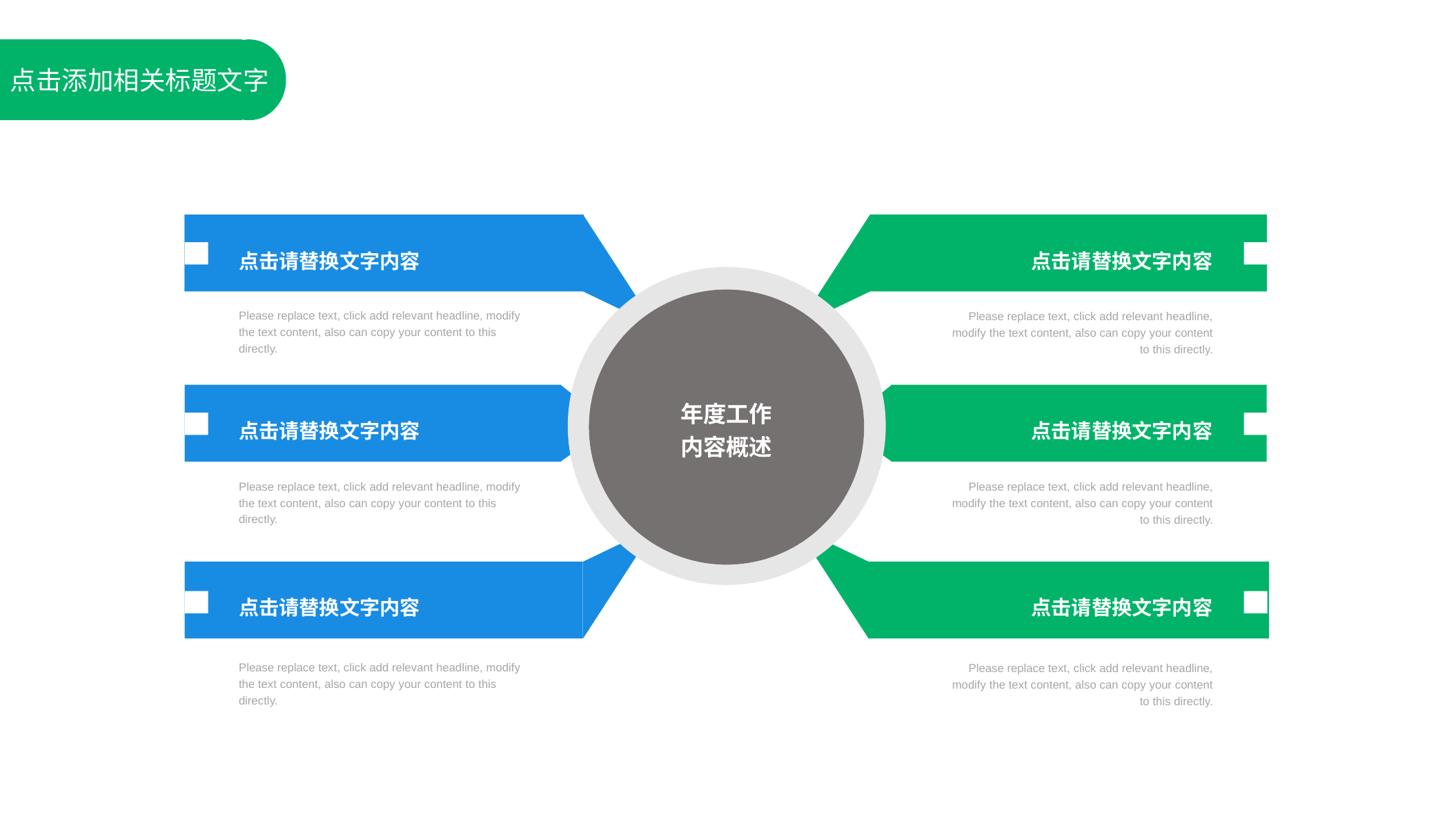

点击添加相关标题文字

点击请替换文字内容
点击请替换文字内容

年度工作
内容概述
Please replace text, click add relevant headline, modify the text content, also can copy your content to this directly.
Please replace text, click add relevant headline, modify the text content, also can copy your content to this directly.

点击请替换文字内容
点击请替换文字内容

Please replace text, click add relevant headline, modify the text content, also can copy your content to this directly.
Please replace text, click add relevant headline, modify the text content, also can copy your content to this directly.

点击请替换文字内容
点击请替换文字内容

Please replace text, click add relevant headline, modify the text content, also can copy your content to this directly.
Please replace text, click add relevant headline, modify the text content, also can copy your content to this directly.